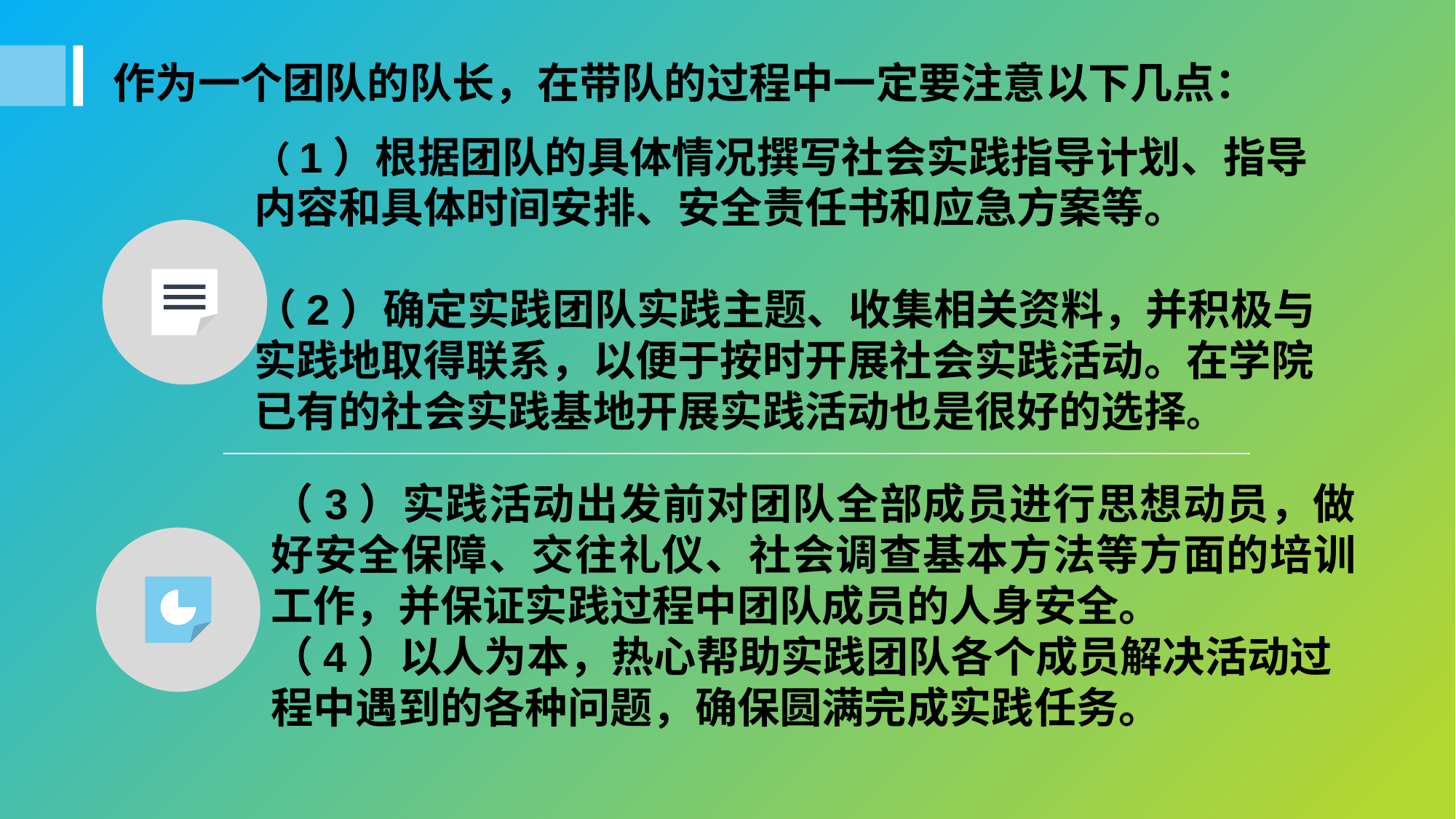

作为一个团队的队长，在带队的过程中一定要注意以下几点：
（1）根据团队的具体情况撰写社会实践指导计划、指导内容和具体时间安排、安全责任书和应急方案等。

（2）确定实践团队实践主题、收集相关资料，并积极与实践地取得联系，以便于按时开展社会实践活动。在学院已有的社会实践基地开展实践活动也是很好的选择。

（3）实践活动出发前对团队全部成员进行思想动员，做好安全保障、交往礼仪、社会调查基本方法等方面的培训工作，并保证实践过程中团队成员的人身安全。
（4）以人为本，热心帮助实践团队各个成员解决活动过程中遇到的各种问题，确保圆满完成实践任务。